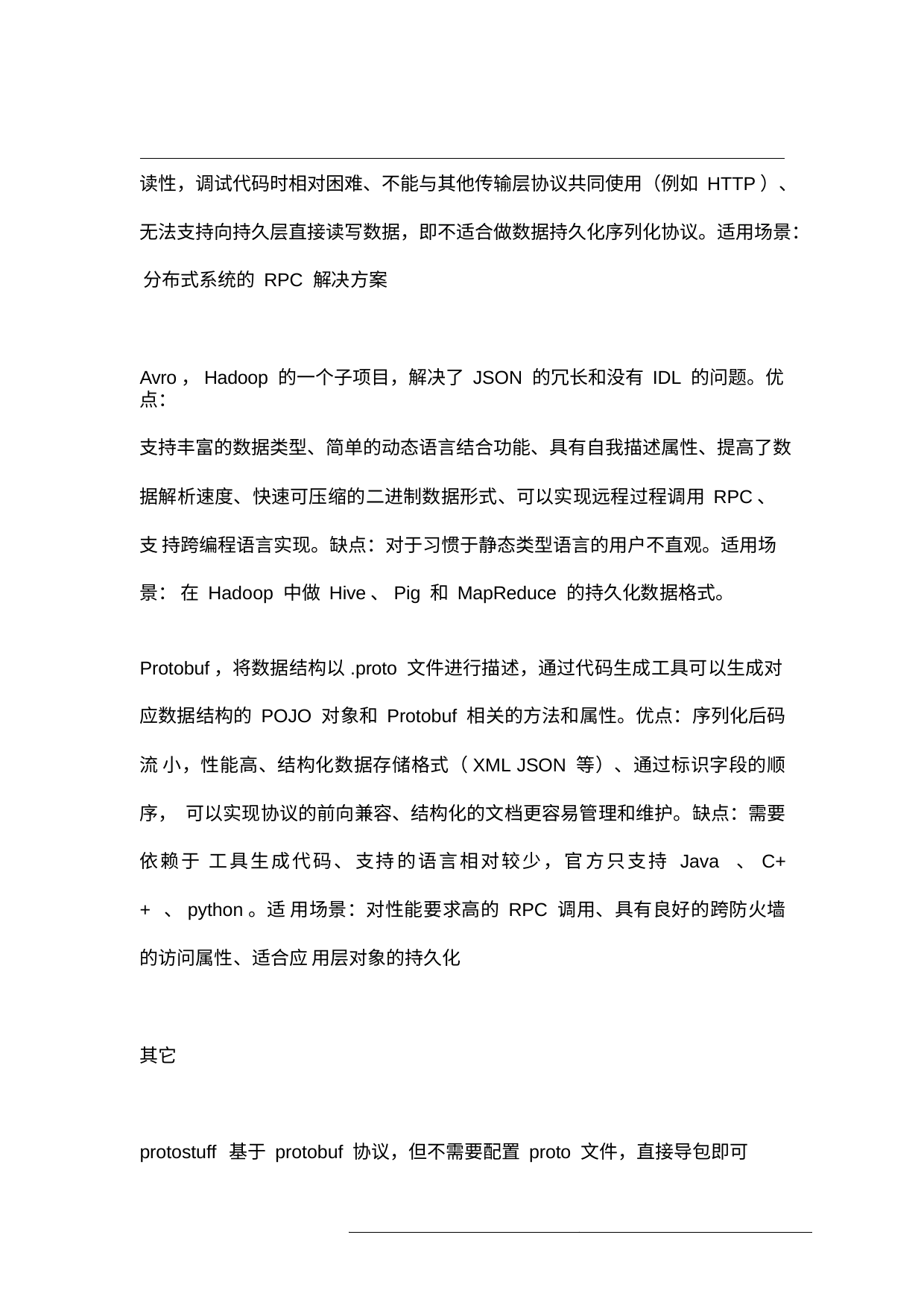

读性，调试代码时相对困难、不能与其他传输层协议共同使用（例如 HTTP）、
无法支持向持久层直接读写数据，即不适合做数据持久化序列化协议。适用场景： 分布式系统的 RPC 解决方案
Avro，Hadoop 的一个子项目，解决了 JSON 的冗长和没有 IDL 的问题。优点：
支持丰富的数据类型、简单的动态语言结合功能、具有自我描述属性、提高了数 据解析速度、快速可压缩的二进制数据形式、可以实现远程过程调用 RPC、支 持跨编程语言实现。缺点：对于习惯于静态类型语言的用户不直观。适用场景： 在 Hadoop 中做 Hive、Pig 和 MapReduce 的持久化数据格式。
Protobuf，将数据结构以.proto 文件进行描述，通过代码生成工具可以生成对
应数据结构的 POJO 对象和 Protobuf 相关的方法和属性。优点：序列化后码流 小，性能高、结构化数据存储格式（XML JSON 等）、通过标识字段的顺序，  可以实现协议的前向兼容、结构化的文档更容易管理和维护。缺点：需要依赖于 工具生成代码、支持的语言相对较少，官方只支持 Java 、C++ 、python。适 用场景：对性能要求高的 RPC 调用、具有良好的跨防火墙的访问属性、适合应 用层对象的持久化
其它
protostuff 基于 protobuf 协议，但不需要配置 proto 文件，直接导包即可